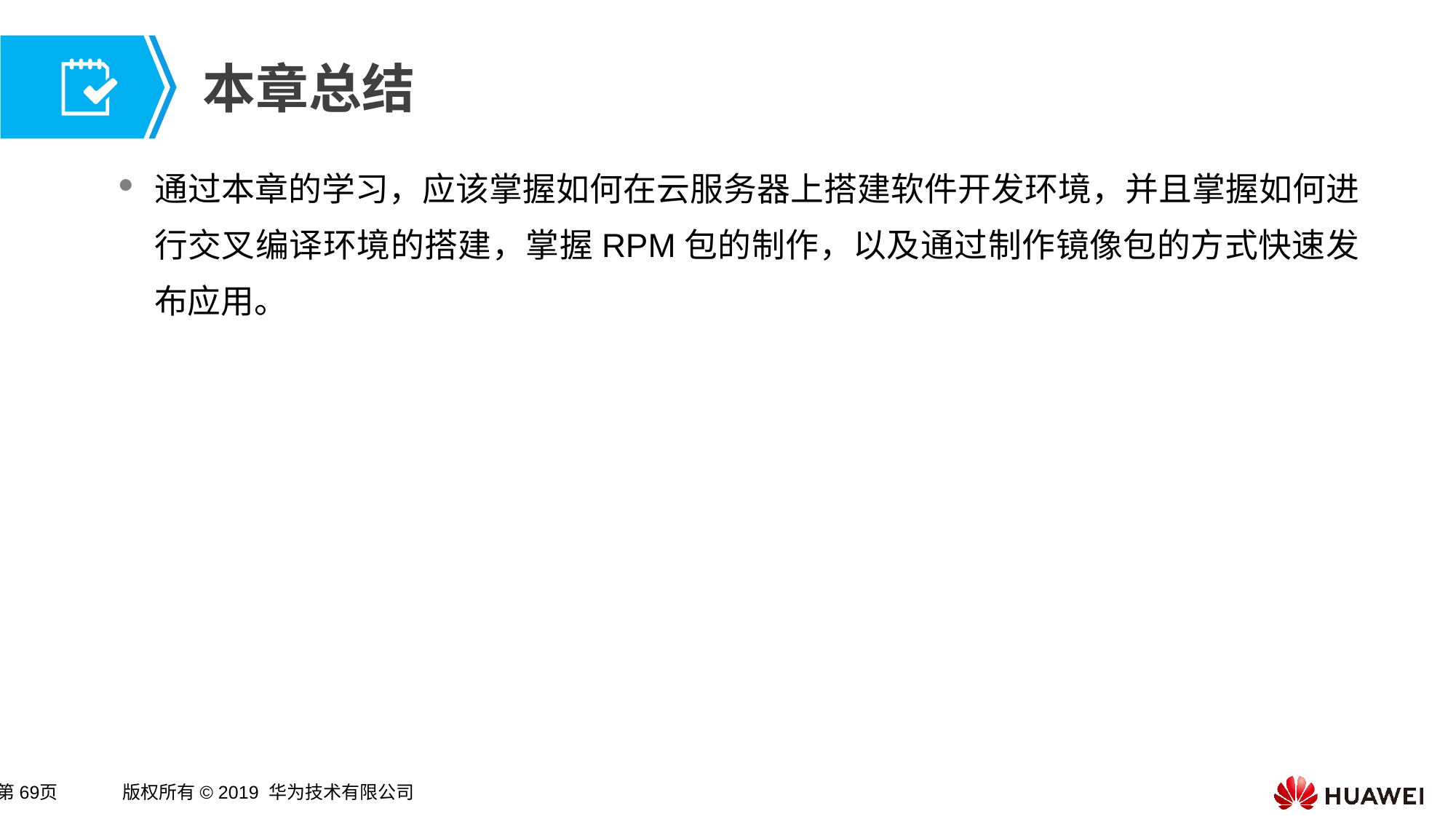

通过本章的学习，应该掌握如何在云服务器上搭建软件开发环境，并且掌握如何进行交叉编译环境的搭建，掌握RPM包的制作，以及通过制作镜像包的方式快速发布应用。